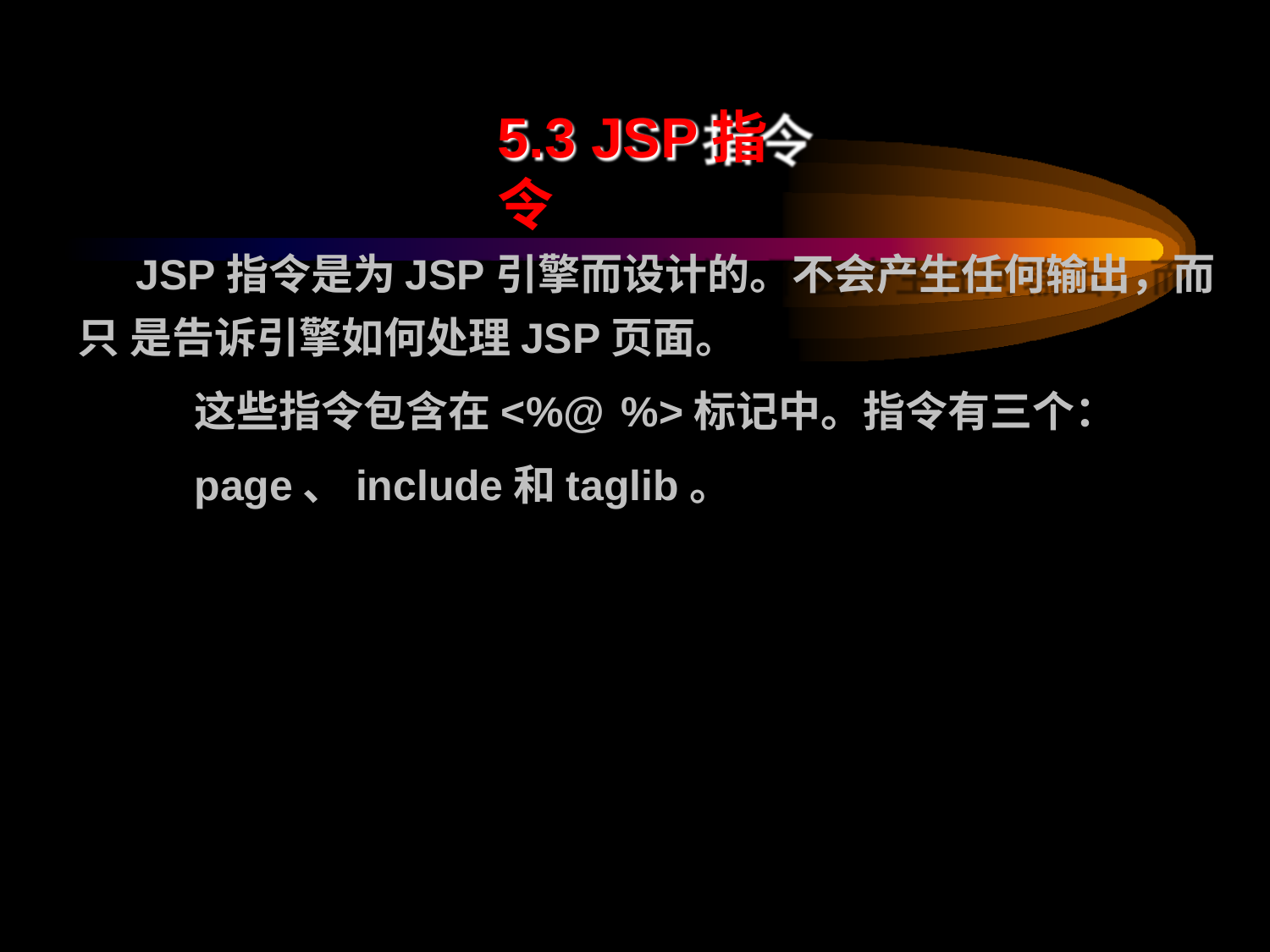

# 5.3 JSP指令

JSP指令是为JSP引擎而设计的。不会产生任何输出，而只 是告诉引擎如何处理JSP页面。
这些指令包含在<%@	%>标记中。指令有三个：
page、include和taglib。